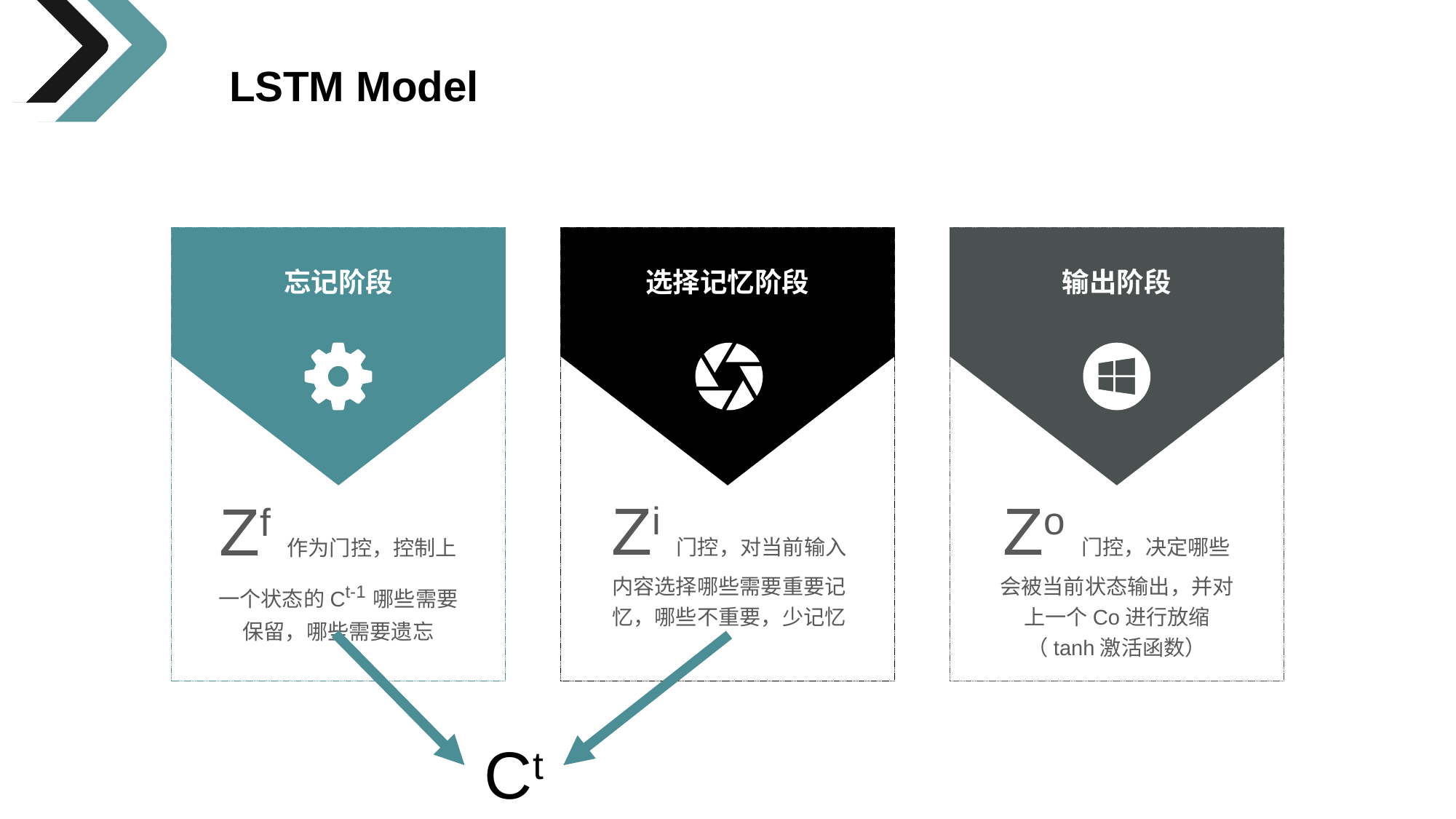

LSTM Model

忘记阶段

Zf作为门控，控制上一个状态的Ct-1哪些需要保留，哪些需要遗忘

选择记忆阶段

Zi门控，对当前输入内容选择哪些需要重要记忆，哪些不重要，少记忆

输出阶段

Zo门控，决定哪些会被当前状态输出，并对上一个Co进行放缩（tanh激活函数）
Ct